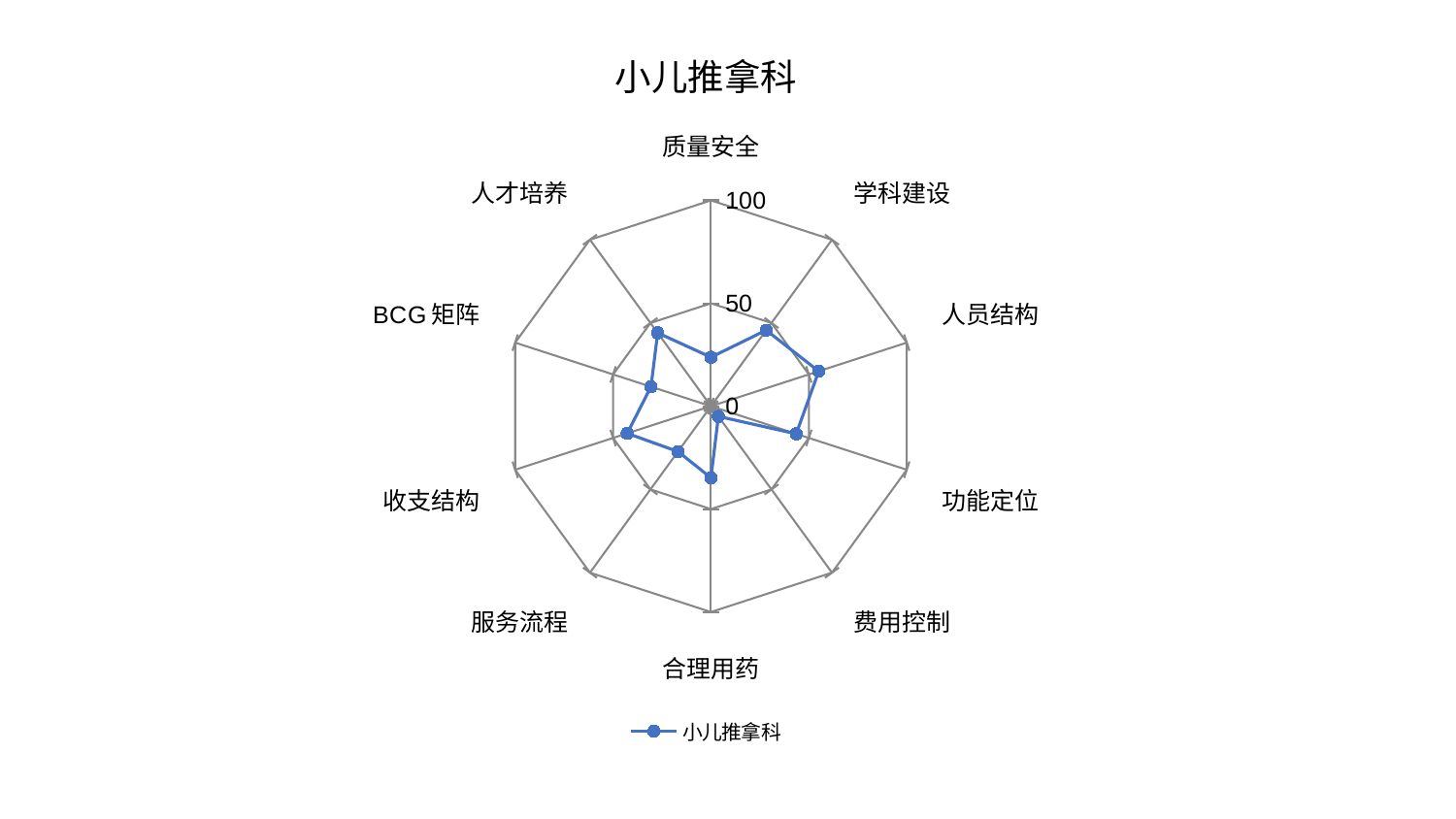

### Chart: 小儿推拿科

| Category | 小儿推拿科 |
|---|---|
| 质量安全 | 23.783234058523842 |
| 学科建设 | 45.64219082924257 |
| 人员结构 | 55.03865921024104 |
| 功能定位 | 43.53015183667154 |
| 费用控制 | 6.151098068702409 |
| 合理用药 | 34.82312047843078 |
| 服务流程 | 27.273406324420304 |
| 收支结构 | 42.774581651097016 |
| BCG矩阵 | 30.635601425269936 |
| 人才培养 | 44.07805191171454 |
97